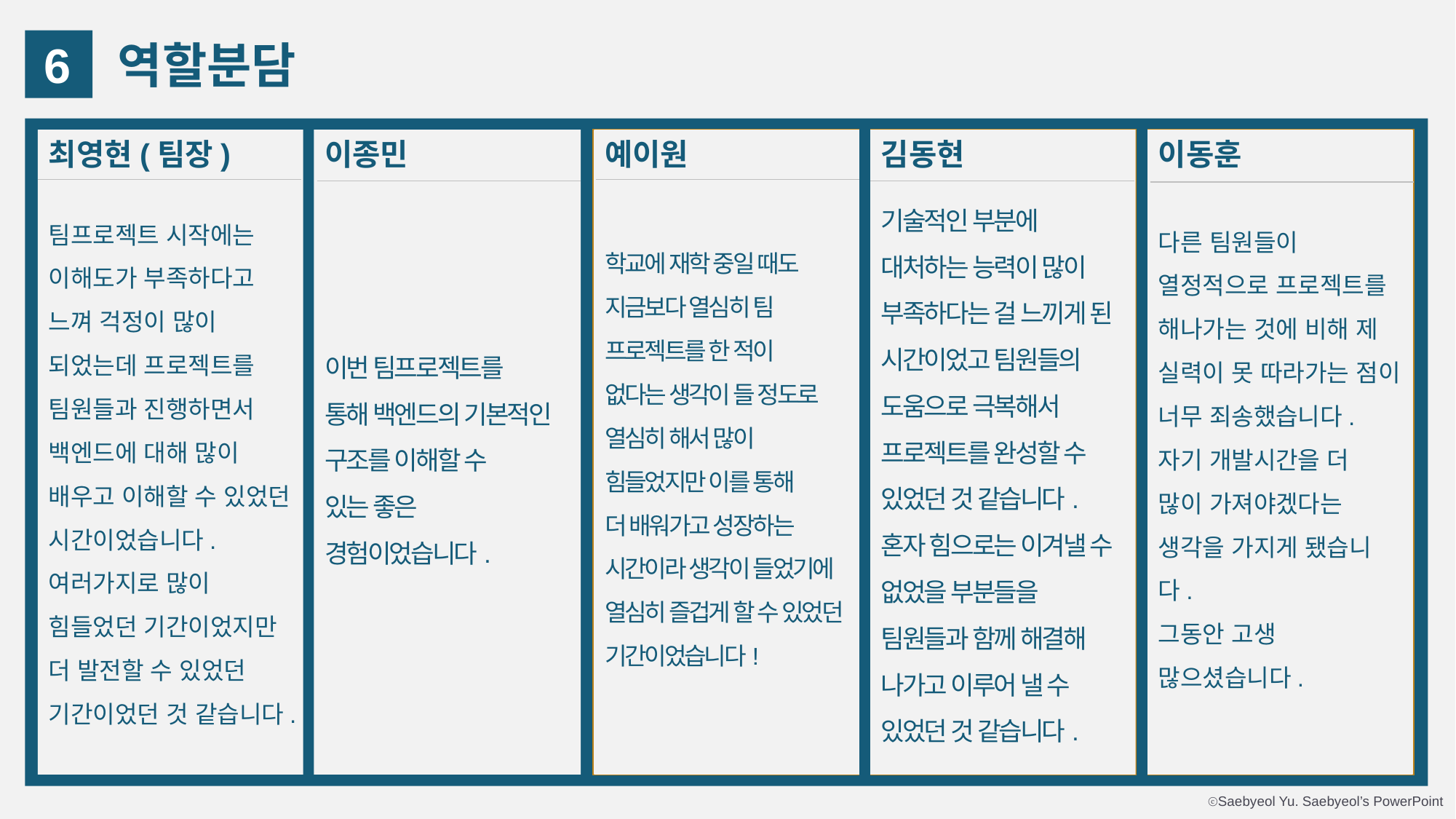

6
역할분담

팀프로젝트 시작에는 이해도가 부족하다고 느껴 걱정이 많이
되었는데 프로젝트를 팀원들과 진행하면서 백엔드에 대해 많이
배우고 이해할 수 있었던 시간이었습니다. 여러가지로 많이 힘들었던 기간이었지만 더 발전할 수 있었던 기간이었던 것 같습니다.
최영현(팀장)
이번 팀프로젝트를
통해 백엔드의 기본적인 구조를 이해할 수
있는 좋은 경험이었습니다.
이종민

학교에 재학 중일 때도
지금보다 열심히 팀
프로젝트를 한 적이
없다는 생각이 들 정도로 열심히 해서 많이
힘들었지만 이를 통해
더 배워가고 성장하는
시간이라 생각이 들었기에 열심히 즐겁게 할 수 있었던 기간이었습니다!
예이원

기술적인 부분에 대처하는 능력이 많이 부족하다는 걸 느끼게 된
시간이었고 팀원들의 도움으로 극복해서
프로젝트를 완성할 수 있었던 것 같습니다.
혼자 힘으로는 이겨낼 수 없었을 부분들을
팀원들과 함께 해결해 나가고 이루어 낼 수 있었던 것 같습니다.
김동현
다른 팀원들이 열정적으로 프로젝트를 해나가는 것에 비해 제
실력이 못 따라가는 점이 너무 죄송했습니다. 자기 개발시간을 더
많이 가져야겠다는 생각을 가지게 됐습니다.
그동안 고생 많으셨습니다.
이동훈